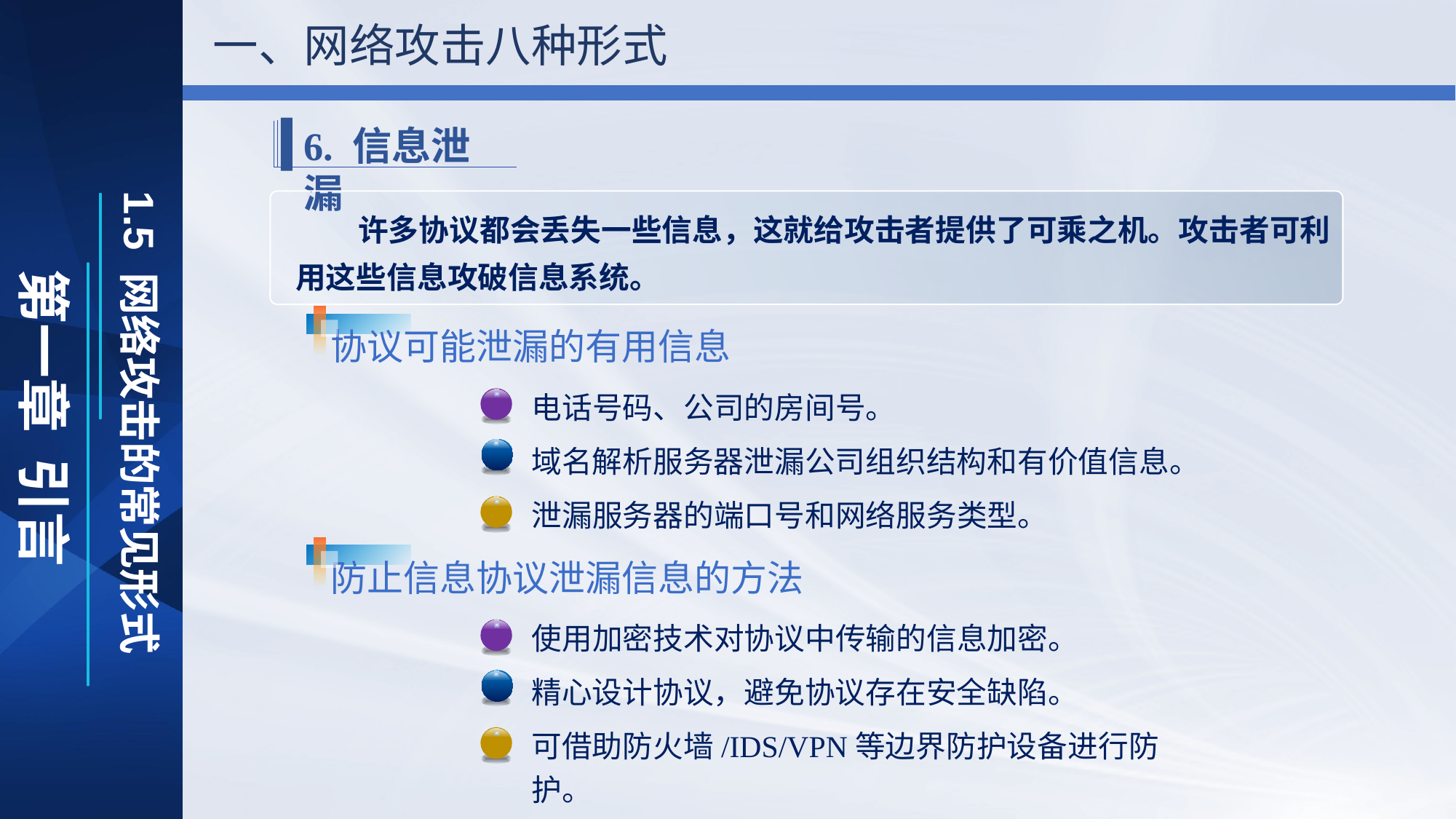

一、网络攻击八种形式
6. 信息泄漏

        许多协议都会丢失一些信息，这就给攻击者提供了可乘之机。攻击者可利用这些信息攻破信息系统。

协议可能泄漏的有用信息

电话号码、公司的房间号。

域名解析服务器泄漏公司组织结构和有价值信息。

泄漏服务器的端口号和网络服务类型。

防止信息协议泄漏信息的方法

使用加密技术对协议中传输的信息加密。

精心设计协议，避免协议存在安全缺陷。

可借助防火墙/IDS/VPN等边界防护设备进行防护。